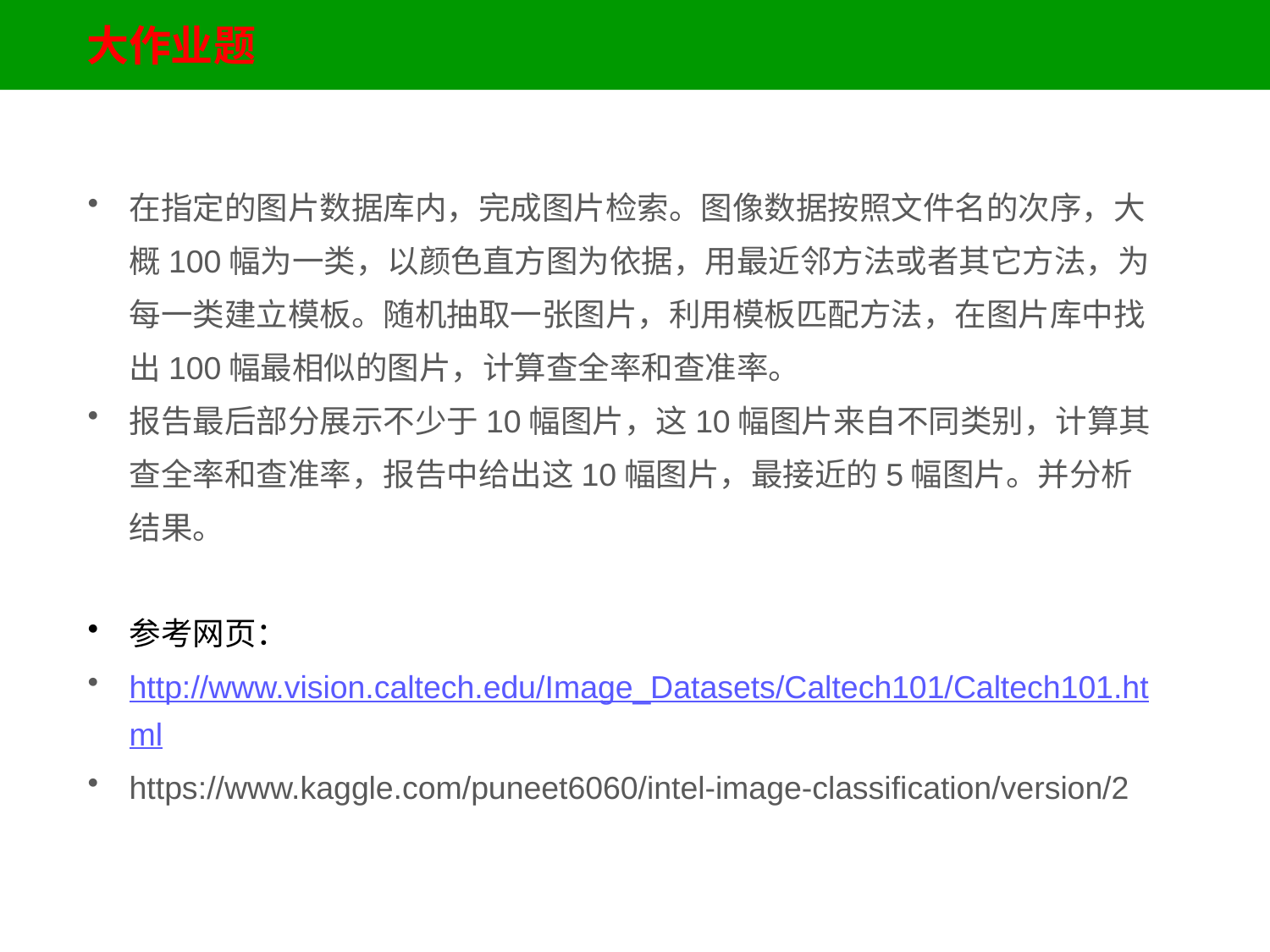

# 大作业题
在指定的图片数据库内，完成图片检索。图像数据按照文件名的次序，大概100幅为一类，以颜色直方图为依据，用最近邻方法或者其它方法，为每一类建立模板。随机抽取一张图片，利用模板匹配方法，在图片库中找出100幅最相似的图片，计算查全率和查准率。
报告最后部分展示不少于10幅图片，这10幅图片来自不同类别，计算其查全率和查准率，报告中给出这10幅图片，最接近的5幅图片。并分析结果。

参考网页：
http://www.vision.caltech.edu/Image_Datasets/Caltech101/Caltech101.html
https://www.kaggle.com/puneet6060/intel-image-classification/version/2